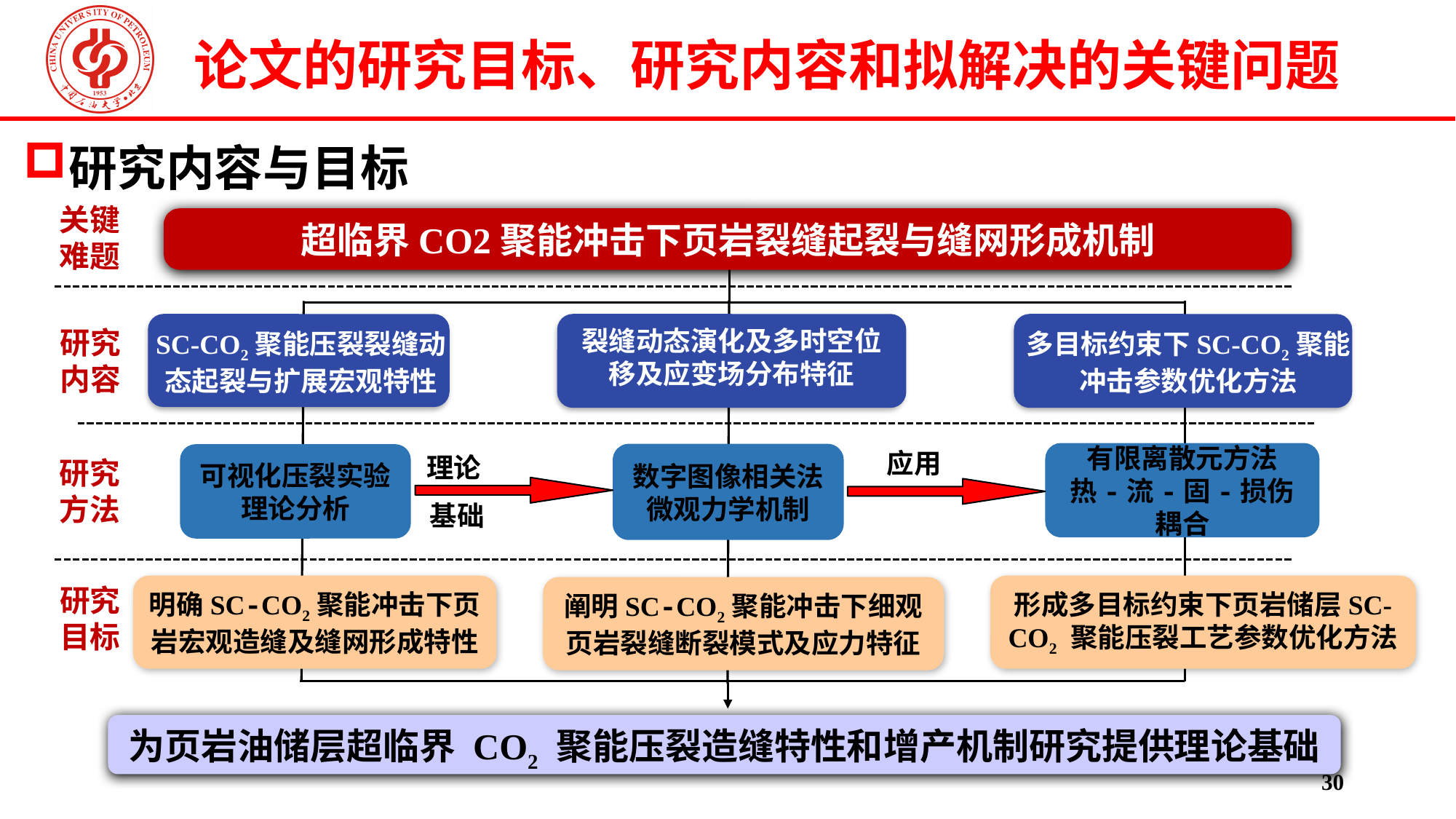

论文的研究目标、研究内容和拟解决的关键问题
汇报提纲
研究内容与目标
关键难题
超临界CO2聚能冲击下页岩裂缝起裂与缝网形成机制

裂缝动态演化及多时空位移及应变场分布特征

多目标约束下SC-CO2聚能冲击参数优化方法
研究内容
SC-CO2聚能压裂裂缝动态起裂与扩展宏观特性
应用
有限离散元方法
热-流-固-损伤耦合
数字图像相关法
微观力学机制
可视化压裂实验
理论分析
理论
研究方法

基础
明确SC-CO2聚能冲击下页岩宏观造缝及缝网形成特性
形成多目标约束下页岩储层SC-CO2 聚能压裂工艺参数优化方法
研究目标
阐明SC-CO2聚能冲击下细观页岩裂缝断裂模式及应力特征
为页岩油储层超临界 CO2 聚能压裂造缝特性和增产机制研究提供理论基础
30